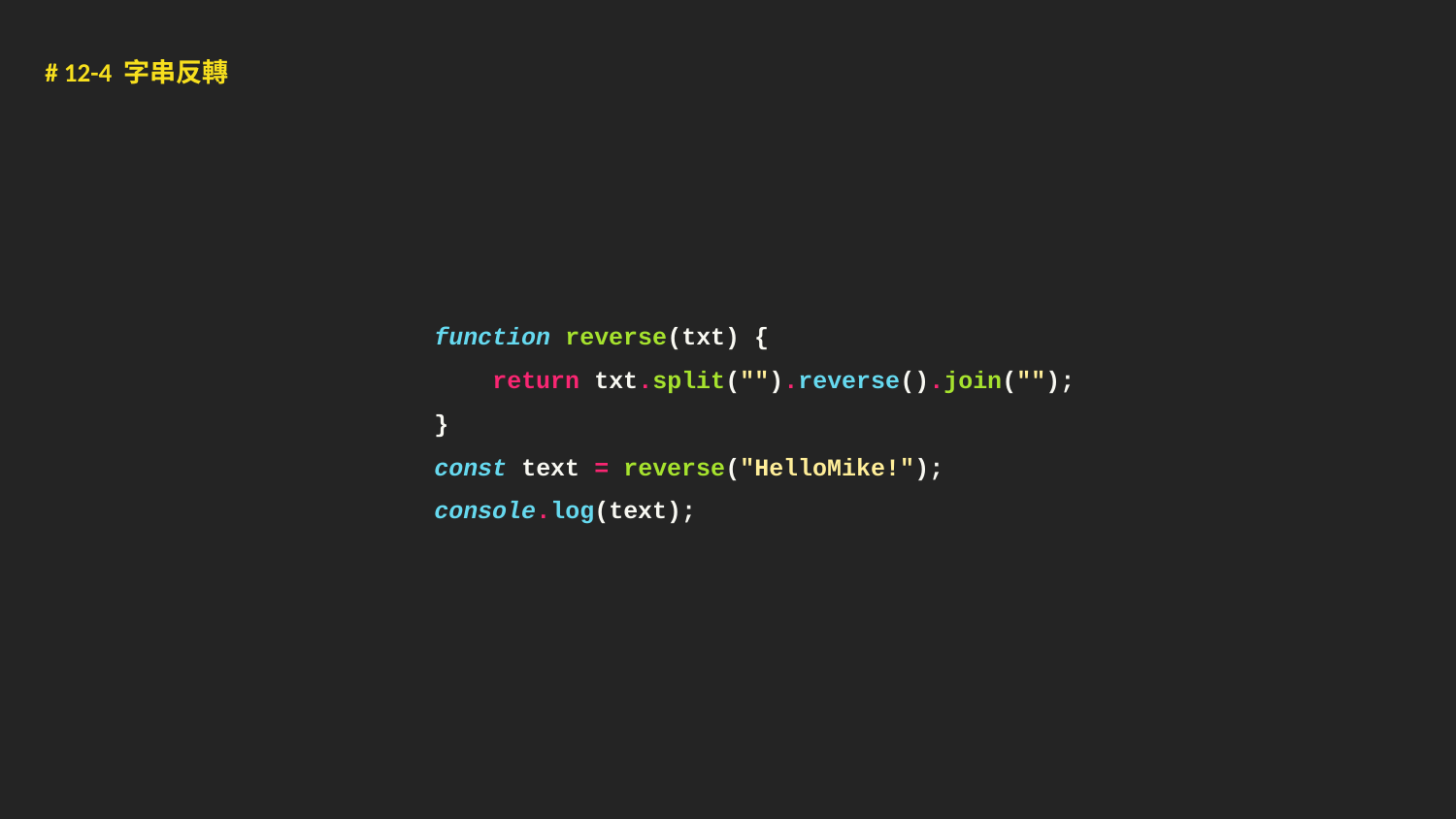

# 12-4 字串反轉
function reverse(txt) {
    return txt.split("").reverse().join("");
}
const text = reverse("HelloMike!");
console.log(text);